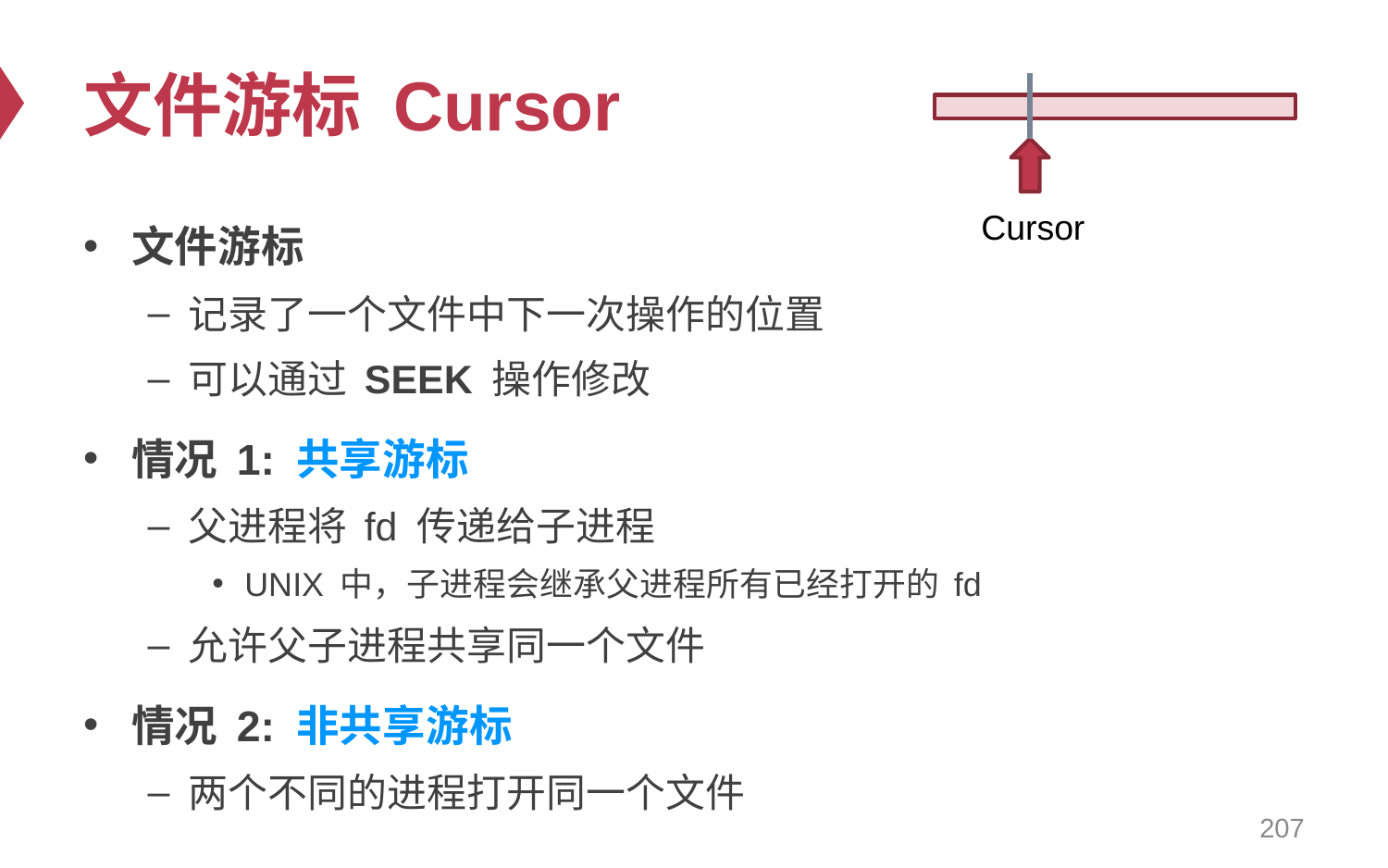

# 文件游标 Cursor

Cursor
文件游标
记录了一个文件中下一次操作的位置
可以通过 SEEK 操作修改
情况 1: 共享游标
父进程将 fd 传递给子进程
UNIX 中，子进程会继承父进程所有已经打开的 fd
允许父子进程共享同一个文件
情况 2: 非共享游标
两个不同的进程打开同一个文件

207